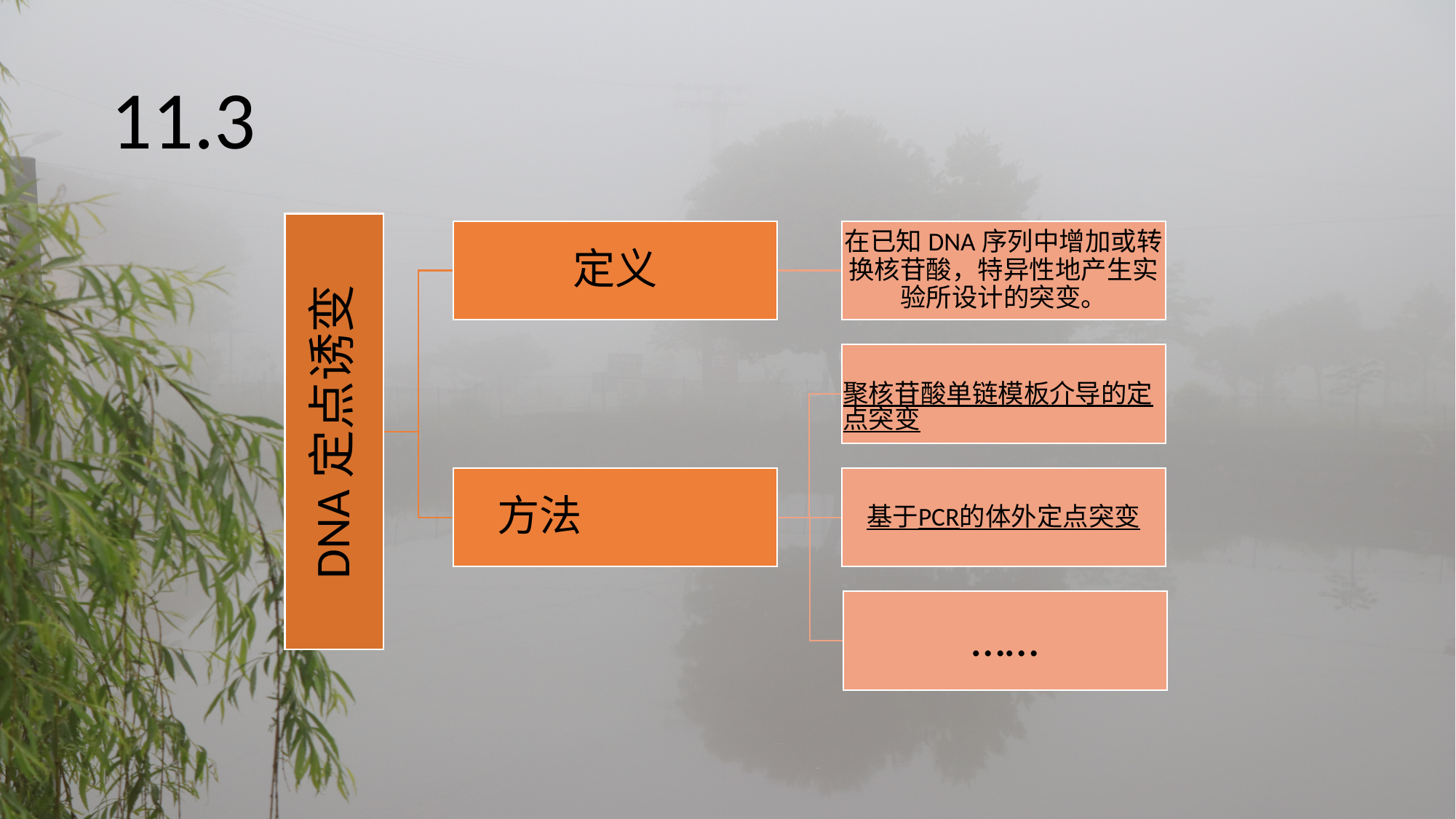

# 11.3

DNA定点诱变
定义
在已知DNA序列中增加或转换核苷酸，特异性地产生实验所设计的突变。
方法
聚核苷酸单链模板介导的定点突变
基于PCR的体外定点突变
……